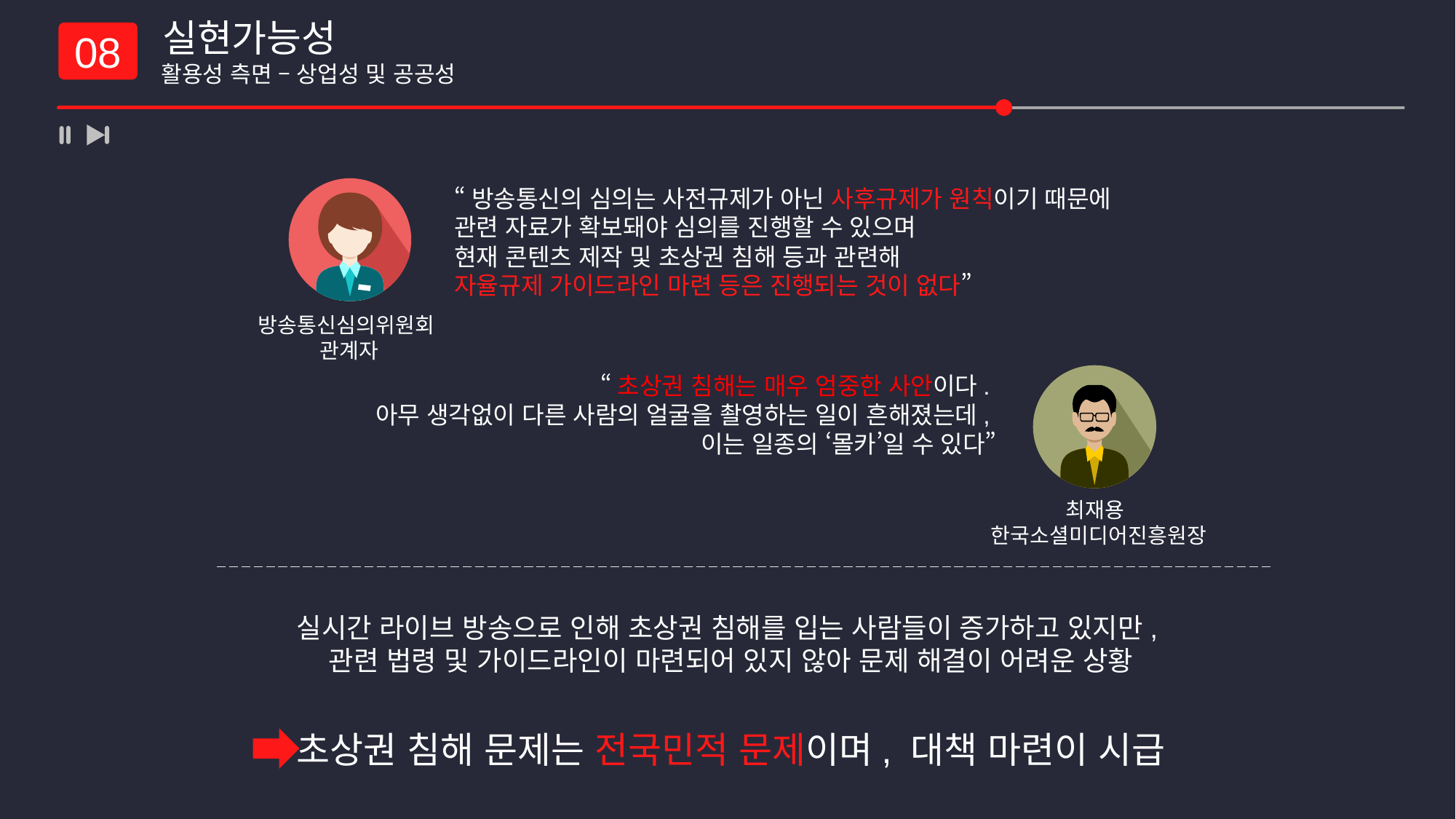

실현가능성
  활용성 측면 – 상업성 및 공공성

08

“방송통신의 심의는 사전규제가 아닌 사후규제가 원칙이기 때문에
관련 자료가 확보돼야 심의를 진행할 수 있으며
현재 콘텐츠 제작 및 초상권 침해 등과 관련해
자율규제 가이드라인 마련 등은 진행되는 것이 없다”

방송통신심의위원회
관계자
“초상권 침해는 매우 엄중한 사안이다.
아무 생각없이 다른 사람의 얼굴을 촬영하는 일이 흔해졌는데,
이는 일종의 ‘몰카’일 수 있다”

최재용
한국소셜미디어진흥원장
실시간 라이브 방송으로 인해 초상권 침해를 입는 사람들이 증가하고 있지만,
관련 법령 및 가이드라인이 마련되어 있지 않아 문제 해결이 어려운 상황

초상권 침해 문제는 전국민적 문제이며, 대책 마련이 시급